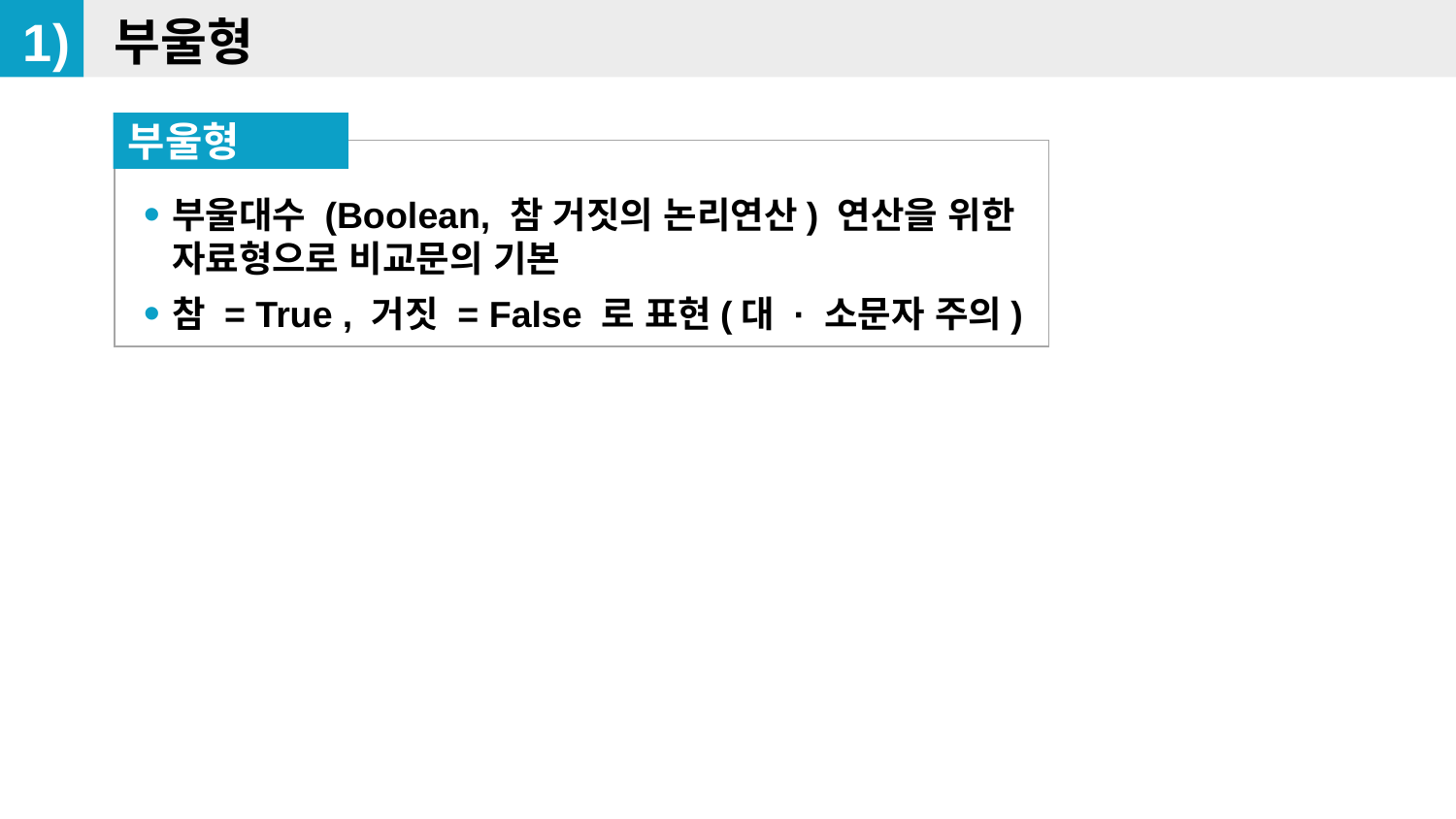

1)
부울형
부울형
부울대수 (Boolean, 참 거짓의 논리연산) 연산을 위한 자료형으로 비교문의 기본
참 = True , 거짓 = False 로 표현(대 · 소문자 주의)